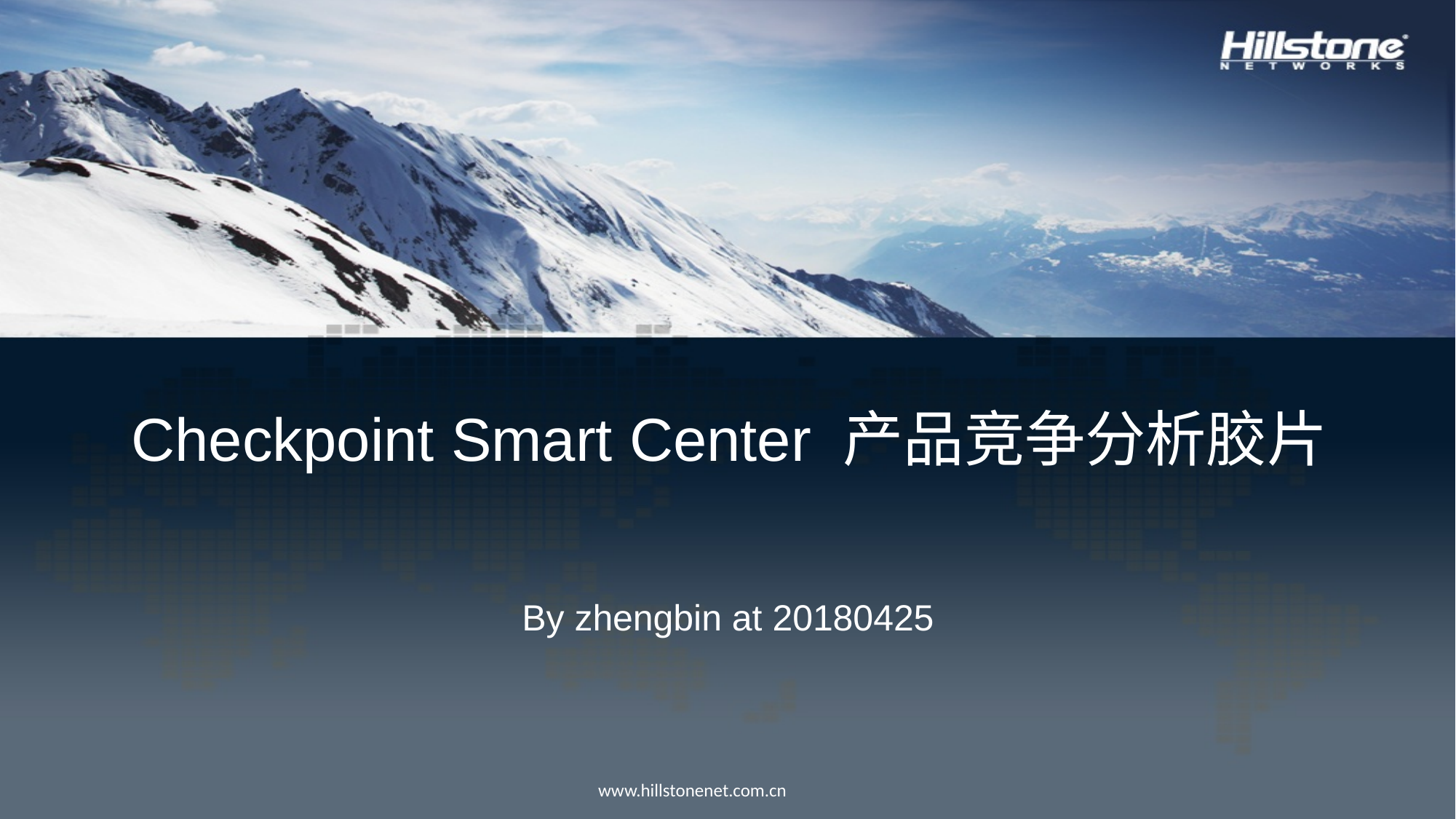

# Checkpoint Smart Center 产品竞争分析胶片
By zhengbin at 20180425